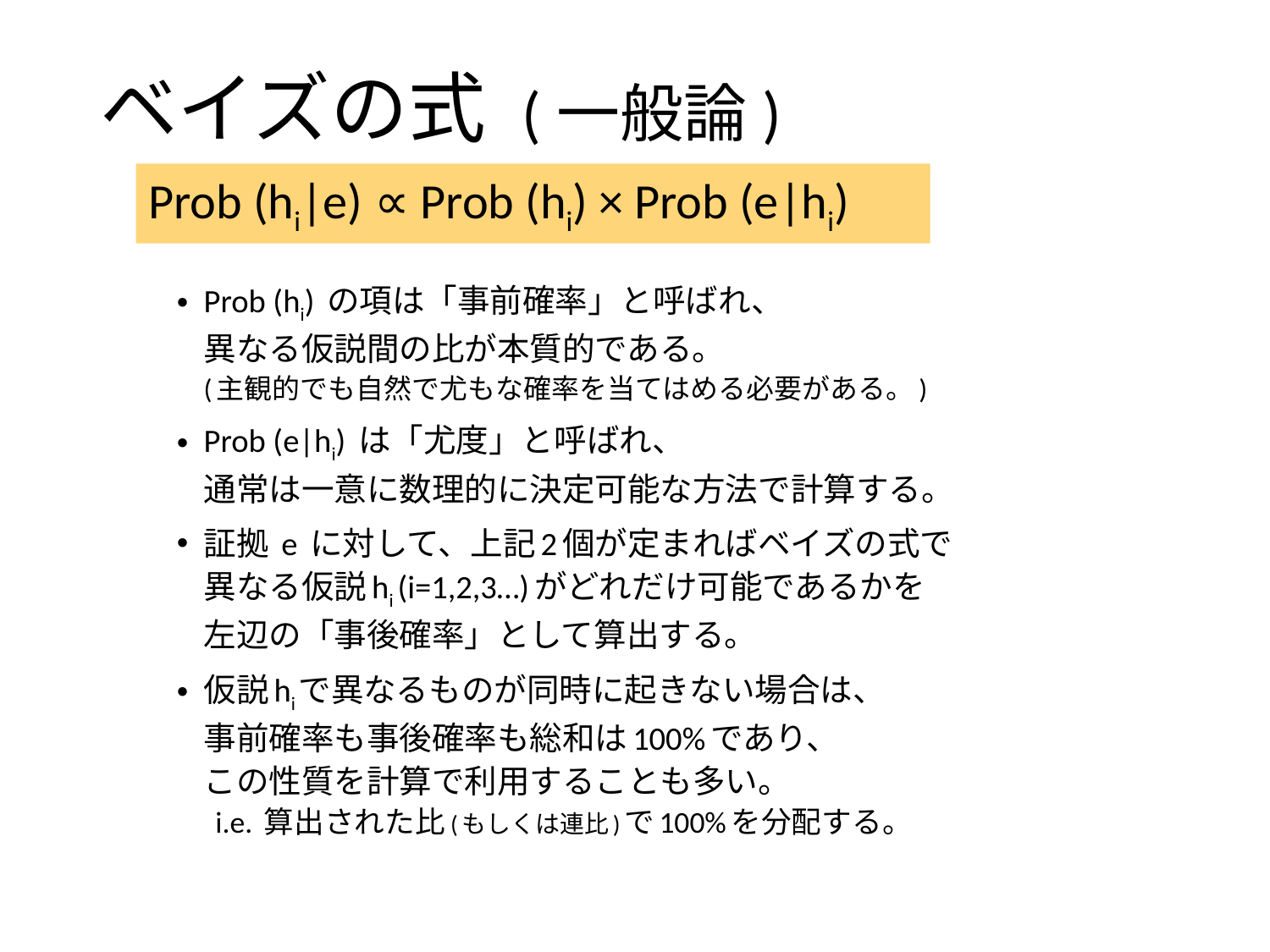

# ベイズの式 (一般論)
Prob (hi|e) ∝ Prob (hi) × Prob (e|hi)
Prob (hi) の項は「事前確率」と呼ばれ、
異なる仮説間の比が本質的である。
(主観的でも自然で尤もな確率を当てはめる必要がある。)
Prob (e|hi) は「尤度」と呼ばれ、
通常は一意に数理的に決定可能な方法で計算する。
証拠 e に対して、上記2個が定まればベイズの式で
異なる仮説hi (i=1,2,3…)がどれだけ可能であるかを
左辺の「事後確率」として算出する。
仮説hiで異なるものが同時に起きない場合は、
事前確率も事後確率も総和は100%であり、
この性質を計算で利用することも多い。
 i.e. 算出された比(もしくは連比)で100%を分配する。